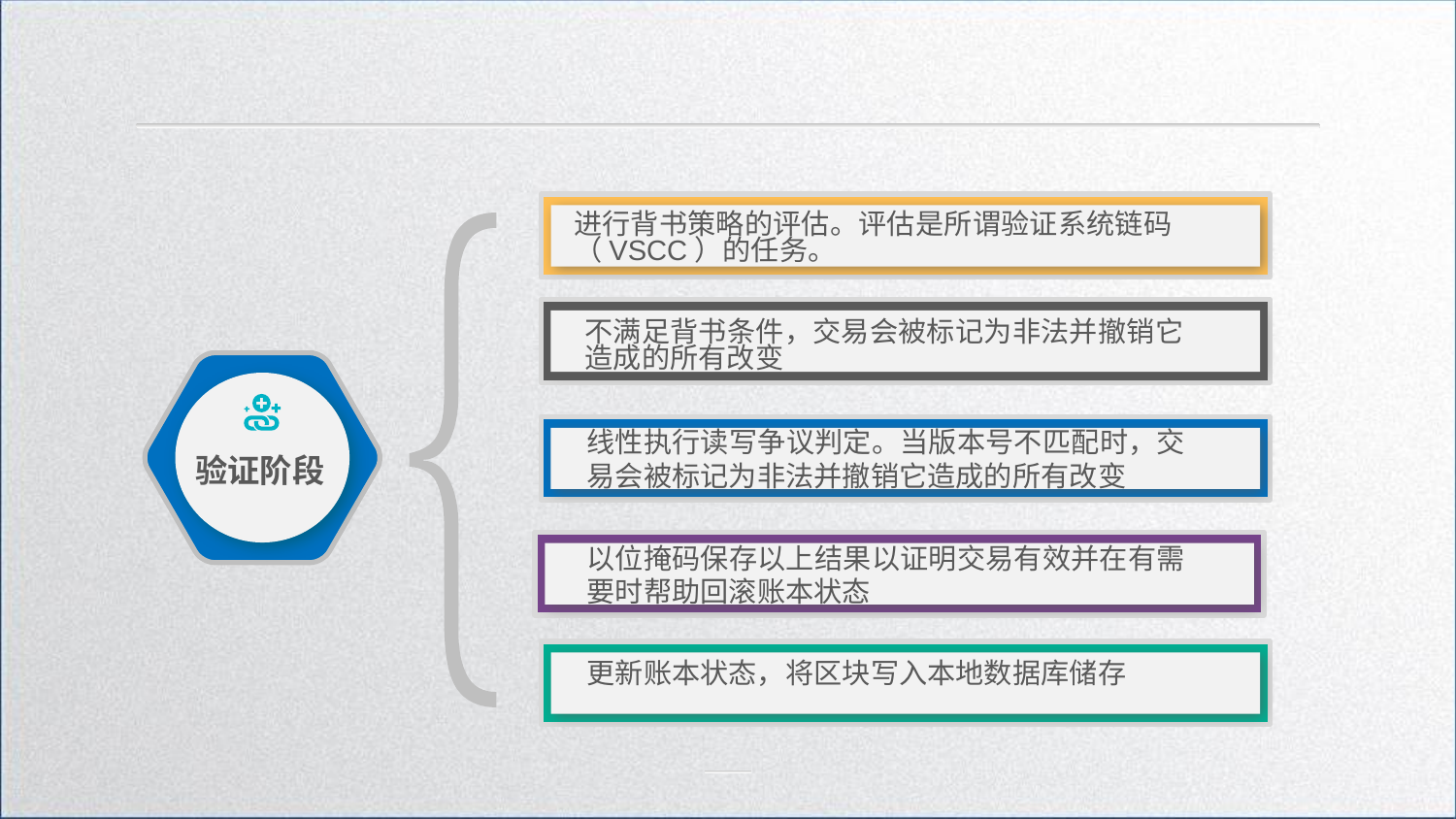

进行背书策略的评估。评估是所谓验证系统链码（VSCC）的任务。

不满足背书条件，交易会被标记为非法并撤销它造成的所有改变

线性执行读写争议判定。当版本号不匹配时，交易会被标记为非法并撤销它造成的所有改变
验证阶段

以位掩码保存以上结果以证明交易有效并在有需要时帮助回滚账本状态

更新账本状态，将区块写入本地数据库储存